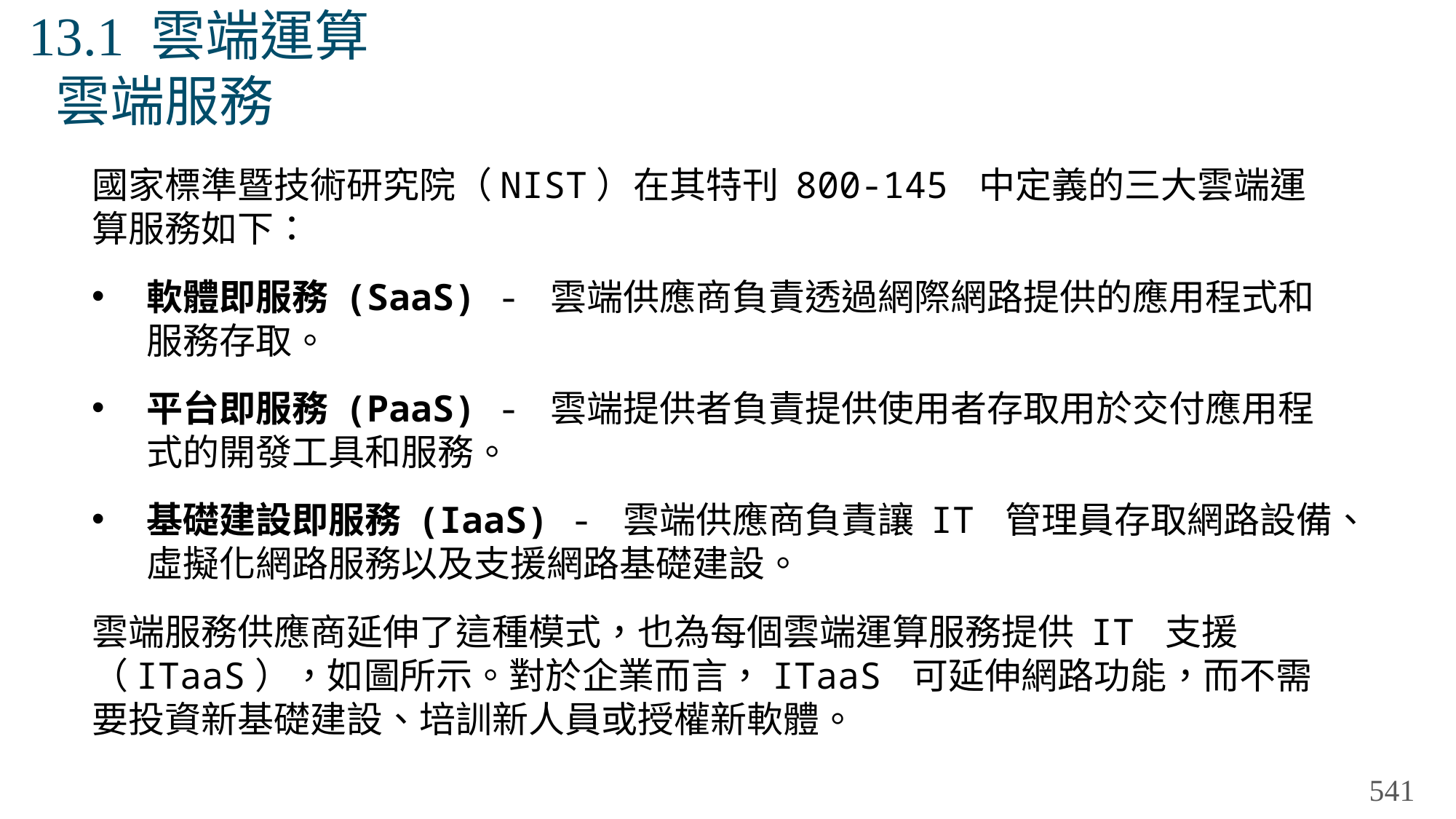

# 13.1 雲端運算 雲端服務
國家標準暨技術研究院（NIST）在其特刊 800-145 中定義的三大雲端運算服務如下：
軟體即服務 (SaaS) - 雲端供應商負責透過網際網路提供的應用程式和服務存取。
平台即服務 (PaaS) - 雲端提供者負責提供使用者存取用於交付應用程式的開發工具和服務。
基礎建設即服務 (IaaS) - 雲端供應商負責讓 IT 管理員存取網路設備、虛擬化網路服務以及支援網路基礎建設。
雲端服務供應商延伸了這種模式，也為每個雲端運算服務提供 IT 支援（ITaaS），如圖所示。對於企業而言，ITaaS 可延伸網路功能，而不需要投資新基礎建設、培訓新人員或授權新軟體。
541